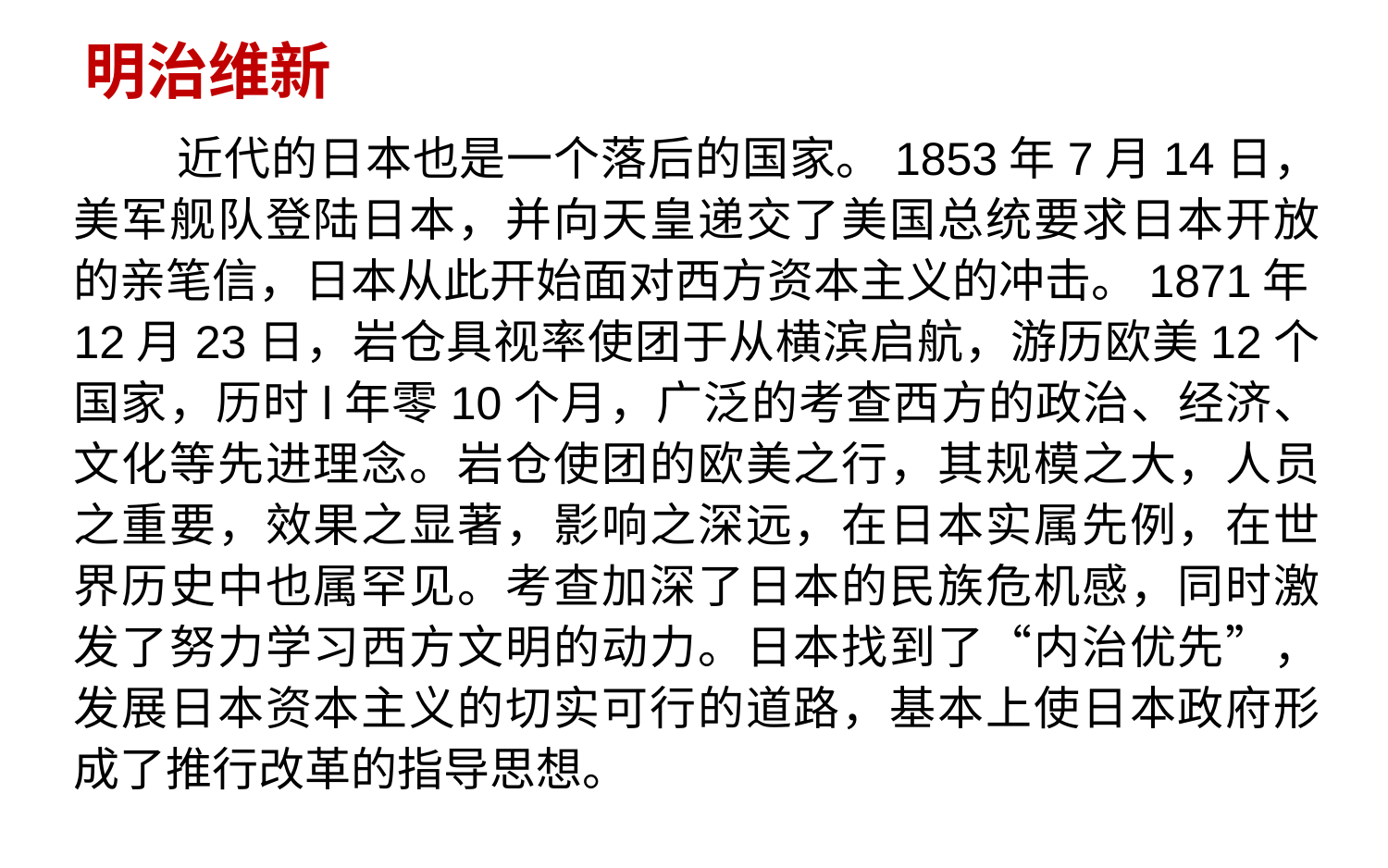

# 明治维新
  近代的日本也是一个落后的国家。1853年7月14日，美军舰队登陆日本，并向天皇递交了美国总统要求日本开放的亲笔信，日本从此开始面对西方资本主义的冲击。1871年12月23日，岩仓具视率使团于从横滨启航，游历欧美12个国家，历时l年零10个月，广泛的考查西方的政治、经济、文化等先进理念。岩仓使团的欧美之行，其规模之大，人员之重要，效果之显著，影响之深远，在日本实属先例，在世界历史中也属罕见。考查加深了日本的民族危机感，同时激发了努力学习西方文明的动力。日本找到了“内治优先”，发展日本资本主义的切实可行的道路，基本上使日本政府形成了推行改革的指导思想。